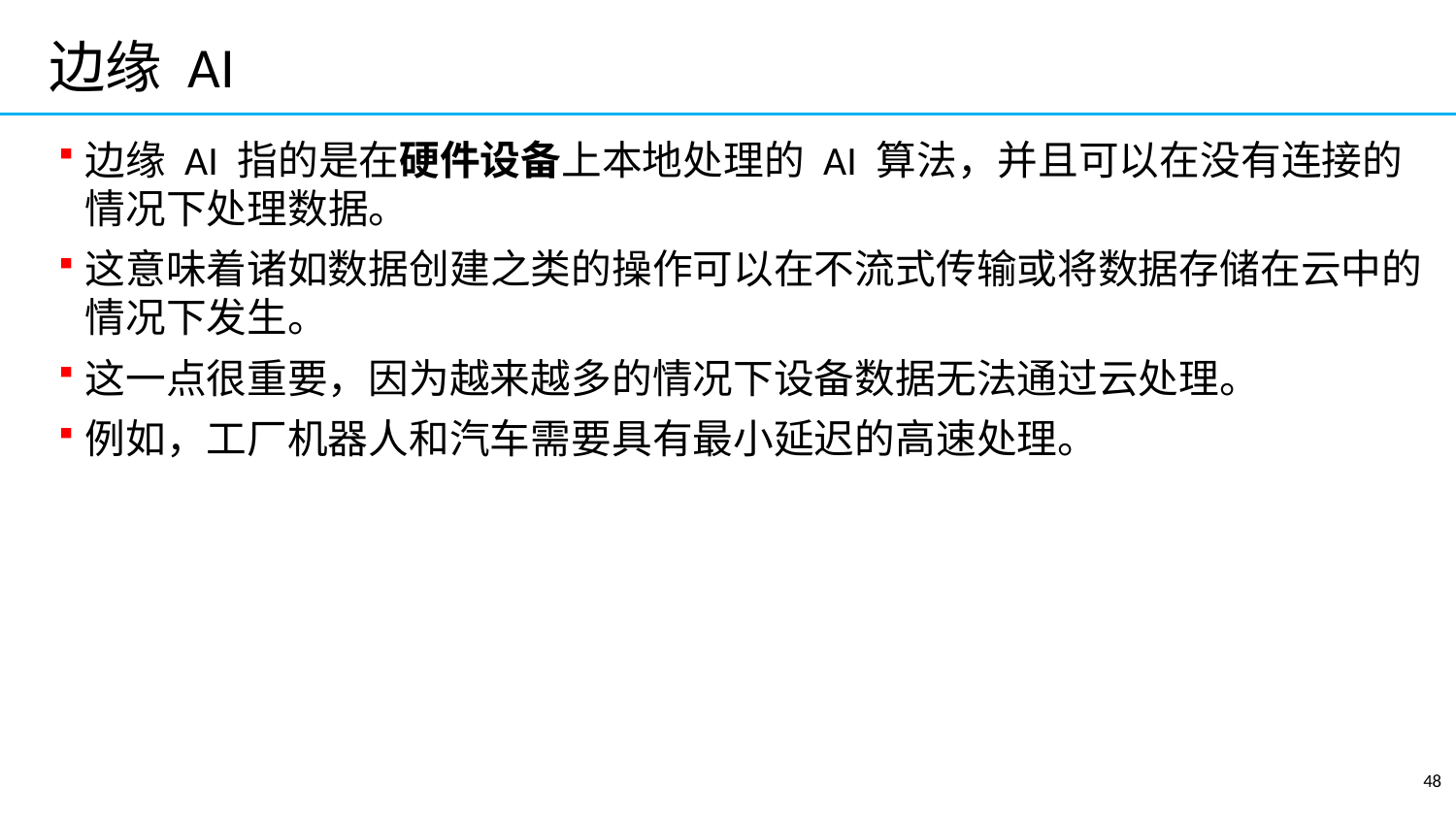

# 边缘 AI

边缘 AI 指的是在硬件设备上本地处理的 AI 算法，并且可以在没有连接的情况下处理数据。
这意味着诸如数据创建之类的操作可以在不流式传输或将数据存储在云中的情况下发生。
这一点很重要，因为越来越多的情况下设备数据无法通过云处理。
例如，工厂机器人和汽车需要具有最小延迟的高速处理。
48